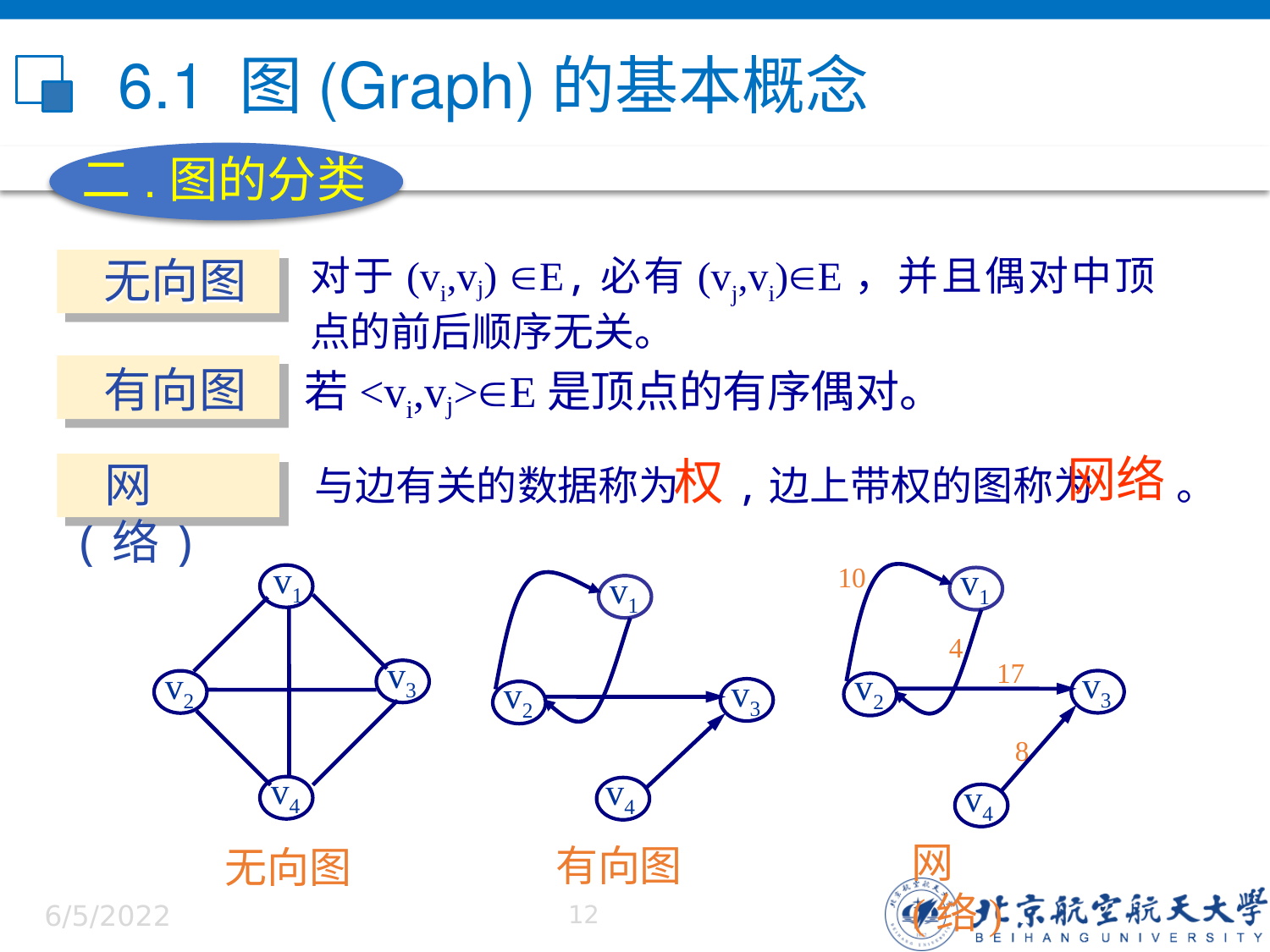

# 6.1 图(Graph)的基本概念
二.图的分类

对于(vi,vj) ∈E,必有(vj,vi)∈E，并且偶对中顶点的前后顺序无关。
  无向图

  有向图

若<vi,vj>∈E是顶点的有序偶对。
网络
权
与边有关的数据称为     ,边上带权的图称为         。
  网(络)

v1

v3
v2

v4

无向图
v1

v3
v2

v4

10
4
17
8
网(络)
v1

v3
v2

v4

有向图
6/5/2022
12